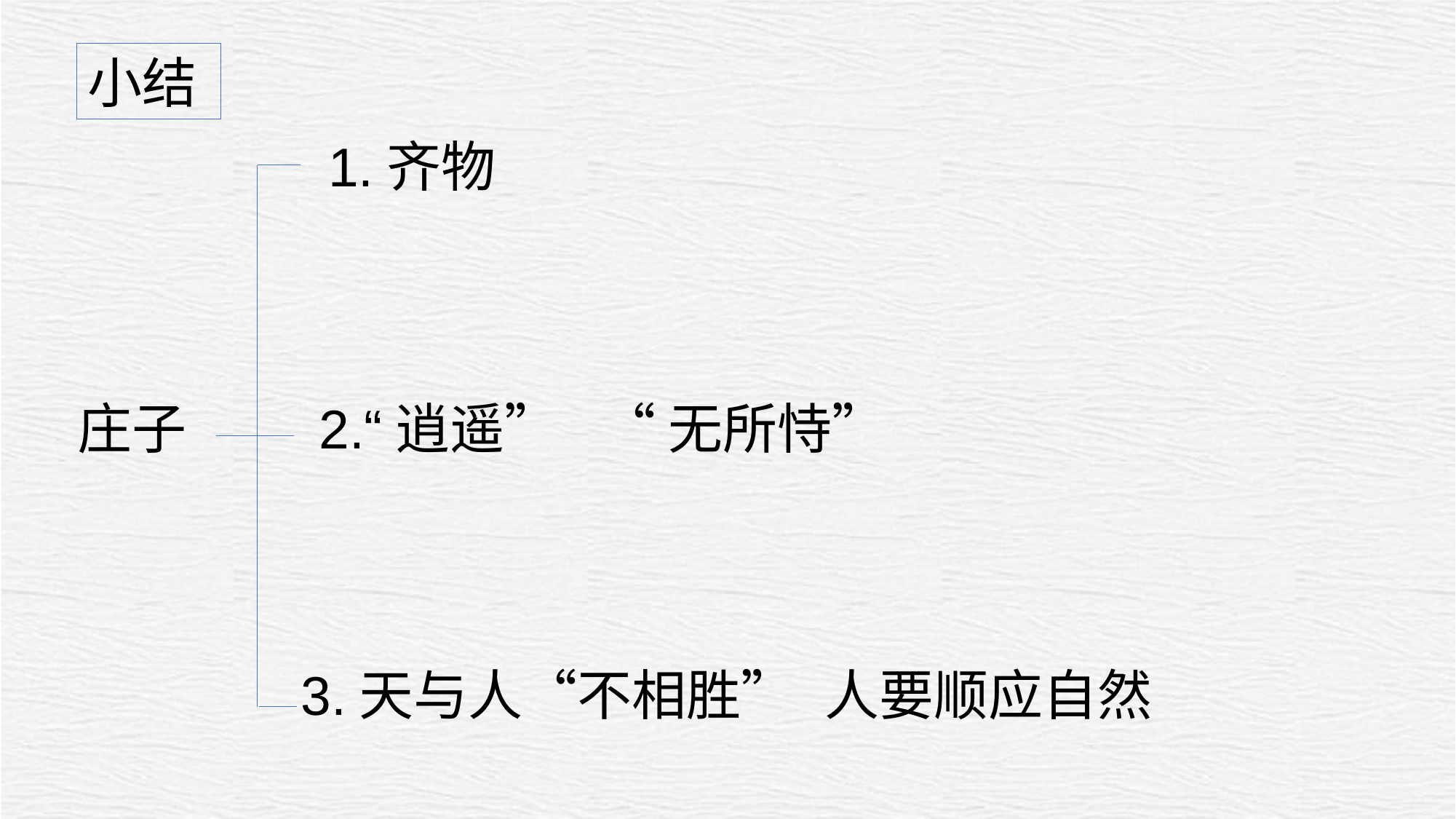

小结
1.齐物
庄子
2.“逍遥”
“无所恃”
3.天与人“不相胜”
人要顺应自然